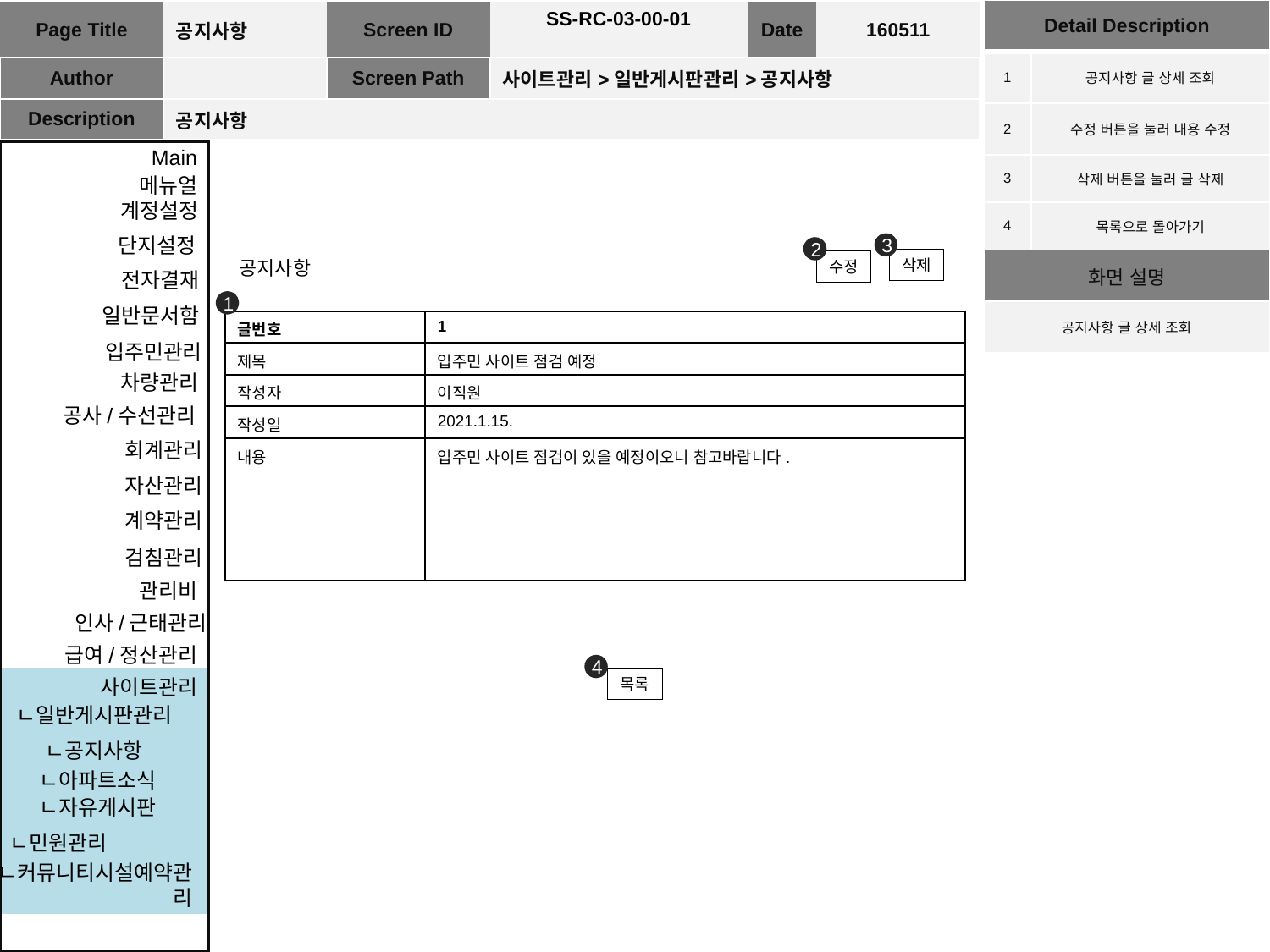

| Detail Description |  |
| --- | --- |
| 1 | 공지사항 글 상세 조회 |
| 2 | 수정 버튼을 눌러 내용 수정 |
| 3 | 삭제 버튼을 눌러 글 삭제 |
| 4 | 목록으로 돌아가기 |
| 화면 설명 |  |
| 공지사항 글 상세 조회 |  |
| Page Title | 공지사항 | Screen ID | SS-RC-03-00-01 | Date | 160511 |
| --- | --- | --- | --- | --- | --- |
| Author |  | Screen Path | 사이트관리>일반게시판관리>공지사항 |  |  |
| Description | 공지사항 |  |  |  |  |
Main

메뉴얼
계정설정
단지설정
3
2
삭제
공지사항
수정
전자결재
1
일반문서함
| 글번호 | 1 |
| --- | --- |
| 제목 | 입주민 사이트 점검 예정 |
| 작성자 | 이직원 |
| 작성일 | 2021.1.15. |
| 내용 | 입주민 사이트 점검이 있을 예정이오니 참고바랍니다. |
입주민관리
차량관리
공사/수선관리
회계관리
자산관리
계약관리
검침관리
관리비
인사/근태관리
급여/정산관리
4

사이트관리
목록
ㄴ일반게시판관리
ㄴ공지사항
ㄴ아파트소식
ㄴ자유게시판
ㄴ민원관리
ㄴ커뮤니티시설예약관리